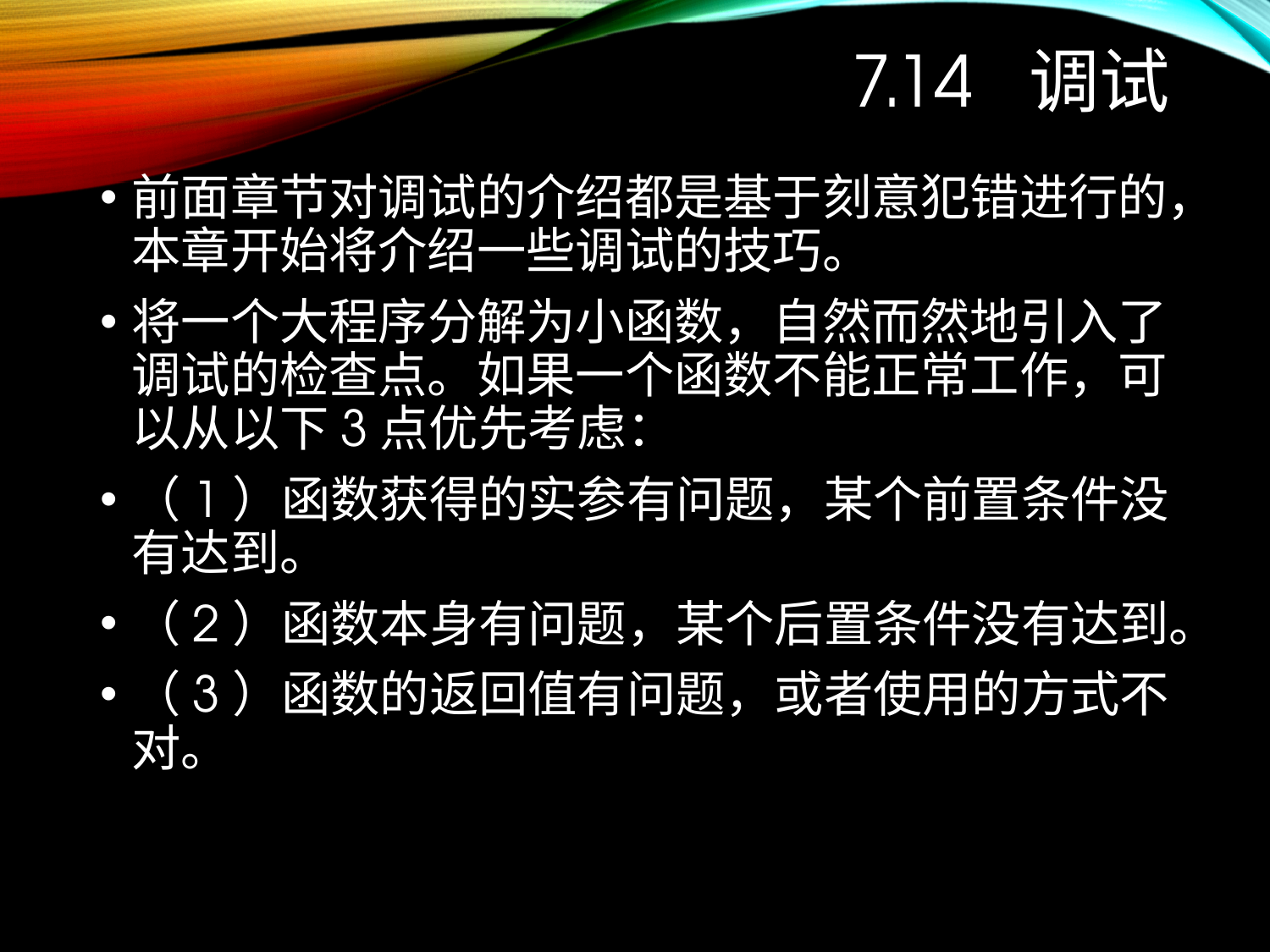

# 7.14  调试
前面章节对调试的介绍都是基于刻意犯错进行的，本章开始将介绍一些调试的技巧。
将一个大程序分解为小函数，自然而然地引入了调试的检查点。如果一个函数不能正常工作，可以从以下3点优先考虑：
（1）函数获得的实参有问题，某个前置条件没有达到。
（2）函数本身有问题，某个后置条件没有达到。
（3）函数的返回值有问题，或者使用的方式不对。